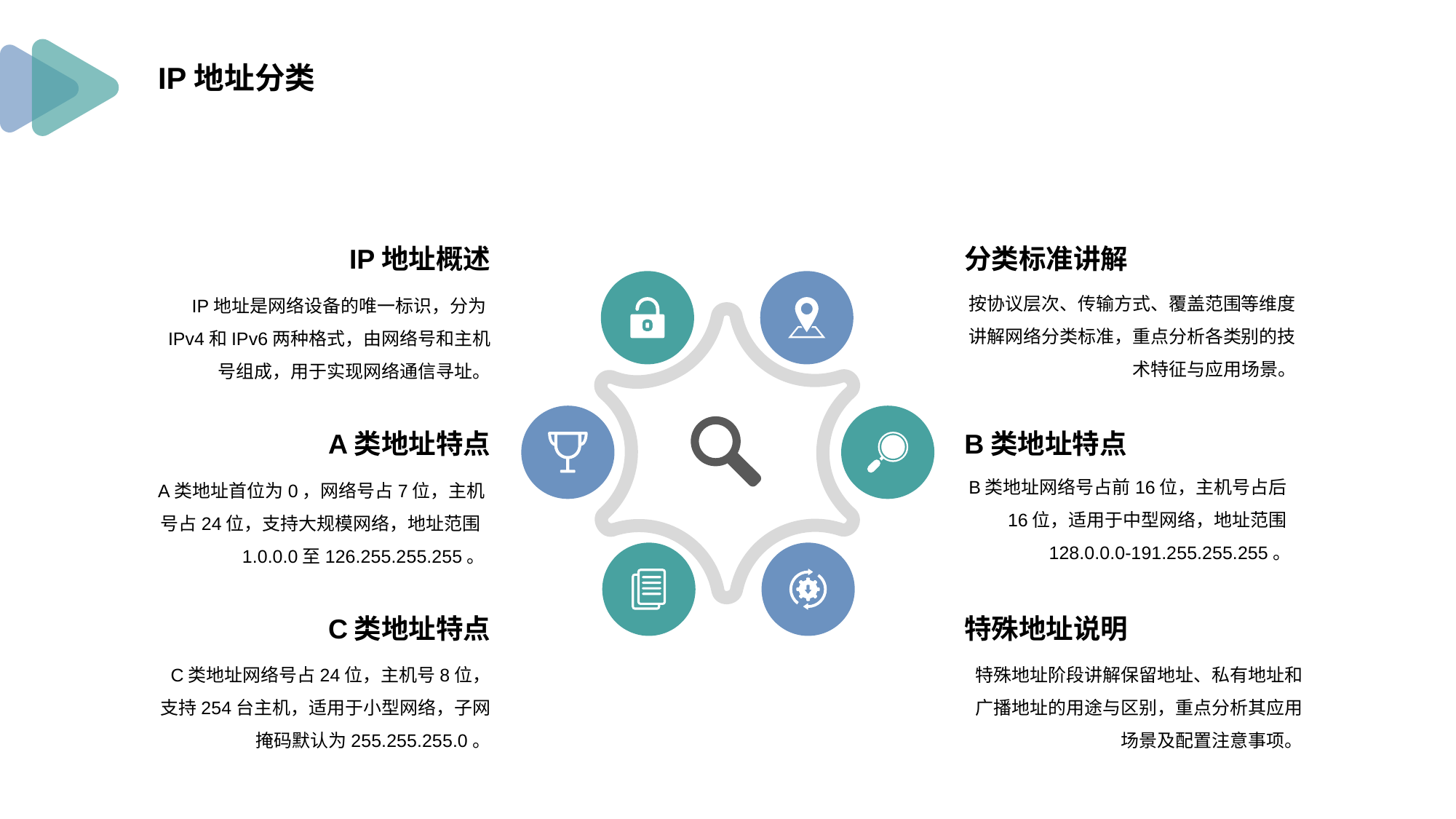

IP地址分类
IP地址概述
IP地址是网络设备的唯一标识，分为IPv4和IPv6两种格式，由网络号和主机号组成，用于实现网络通信寻址。
分类标准讲解

按协议层次、传输方式、覆盖范围等维度讲解网络分类标准，重点分析各类别的技术特征与应用场景。

A类地址特点
B类地址特点

B类地址网络号占前16位，主机号占后16位，适用于中型网络，地址范围128.0.0.0-191.255.255.255。
A类地址首位为0，网络号占7位，主机号占24位，支持大规模网络，地址范围1.0.0.0至126.255.255.255。

C类地址特点
特殊地址说明
C类地址网络号占24位，主机号8位，支持254台主机，适用于小型网络，子网掩码默认为255.255.255.0。
特殊地址阶段讲解保留地址、私有地址和广播地址的用途与区别，重点分析其应用场景及配置注意事项。